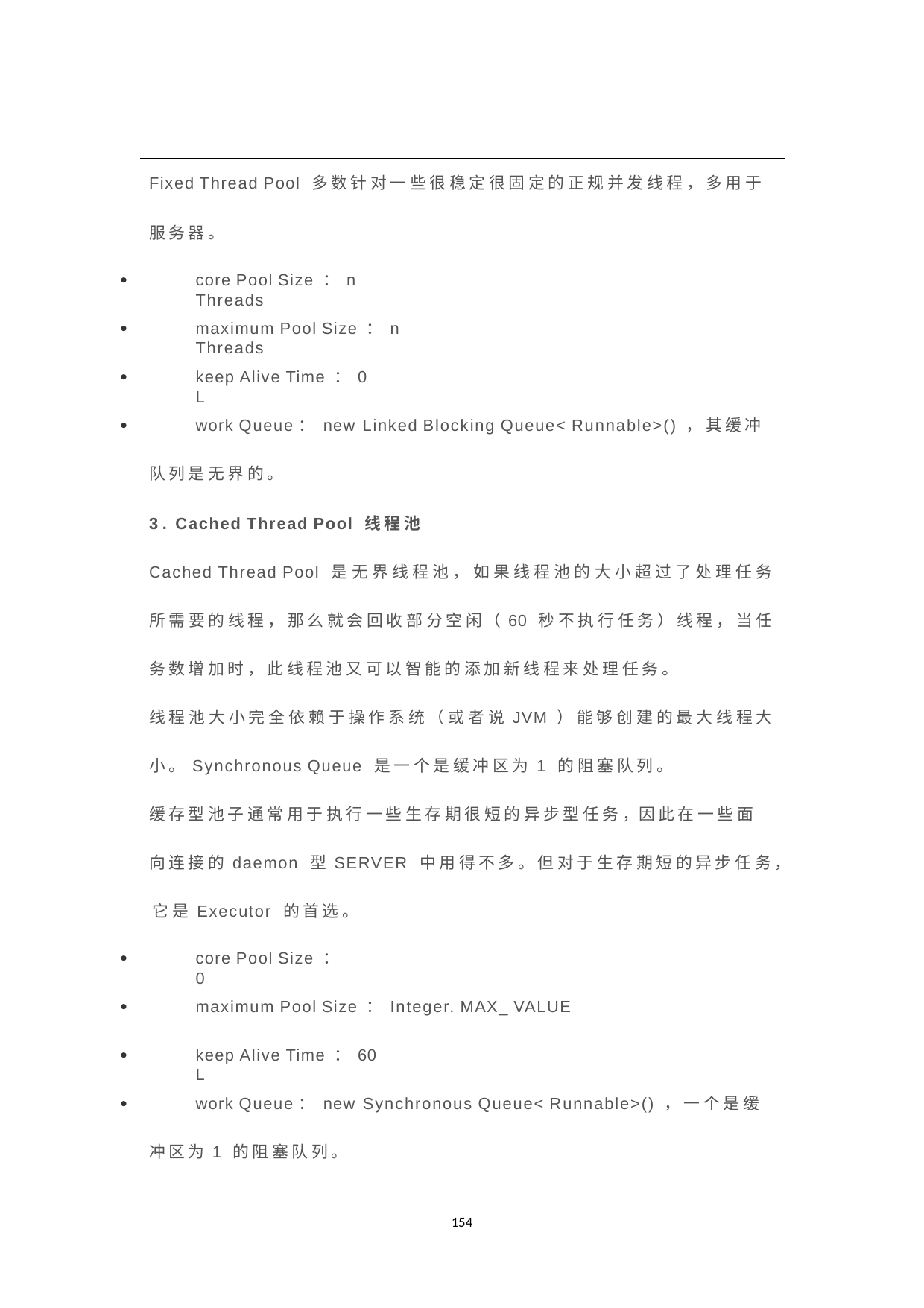

Fixed Thread Pool 多数针对一些很稳定很固定的正规并发线程， 多用于

服务器。
core Pool Size ： n Threads
•
maximum Pool Size ： n Threads
•
keep Alive Time ： 0 L
•
work Queue： new Linked Blocking Queue< Runnable>() ， 其缓冲
•
队列是无界的。

3 . Cached Thread Pool 线程池
Cached Thread Pool 是无界线程池， 如果线程池的大小超过了处理任务 所需要的线程， 那么就会回收部分空闲（ 60 秒不执行任务） 线程， 当任 务数增加时， 此线程池又可以智能的添加新线程来处理任务。
线程池大小完全依赖于操作系统（ 或者说 JVM ） 能够创建的最大线程大 小。 Synchronous Queue 是一个是缓冲区为 1 的阻塞队列。
缓存型池子通常用于执行一些生存期很短的异步型任务 ，因 此在一些面向 连接的 daemon 型 SERVER 中用得不多。 但对于生存期短的异步任 务， 它是 Executor 的首选。
core Pool Size ： 0
•
maximum Pool Size ： Integer. MAX_ VALUE
•
keep Alive Time ： 60 L
•
work Queue： new Synchronous Queue< Runnable>() ， 一个是缓
•
冲区为 1 的阻塞队列。
154